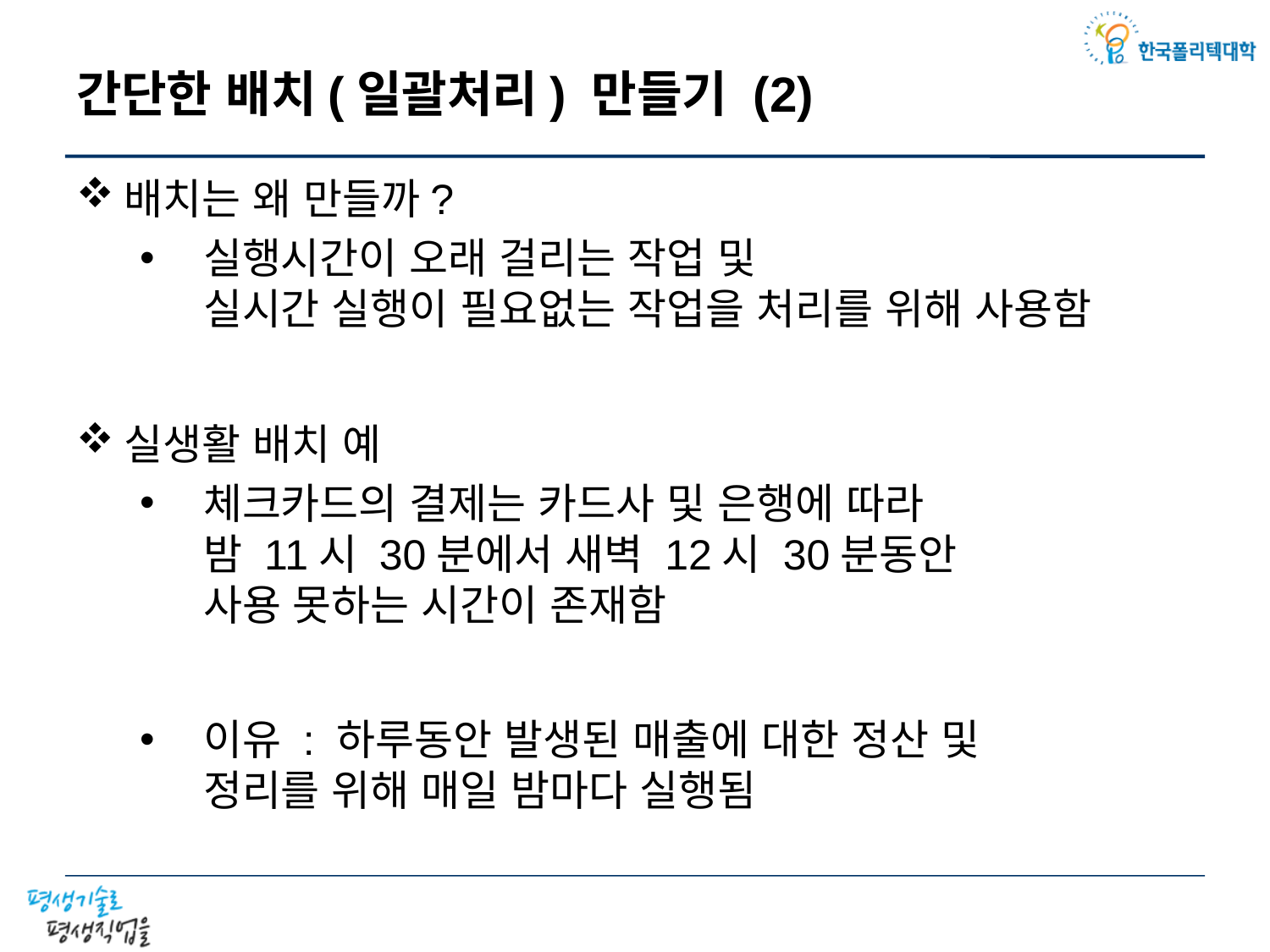

# 간단한 배치(일괄처리) 만들기 (2)
배치는 왜 만들까?
실행시간이 오래 걸리는 작업 및
실시간 실행이 필요없는 작업을 처리를 위해 사용함

실생활 배치 예
체크카드의 결제는 카드사 및 은행에 따라
밤 11시 30분에서 새벽 12시 30분동안
사용 못하는 시간이 존재함

이유 : 하루동안 발생된 매출에 대한 정산 및
정리를 위해 매일 밤마다 실행됨